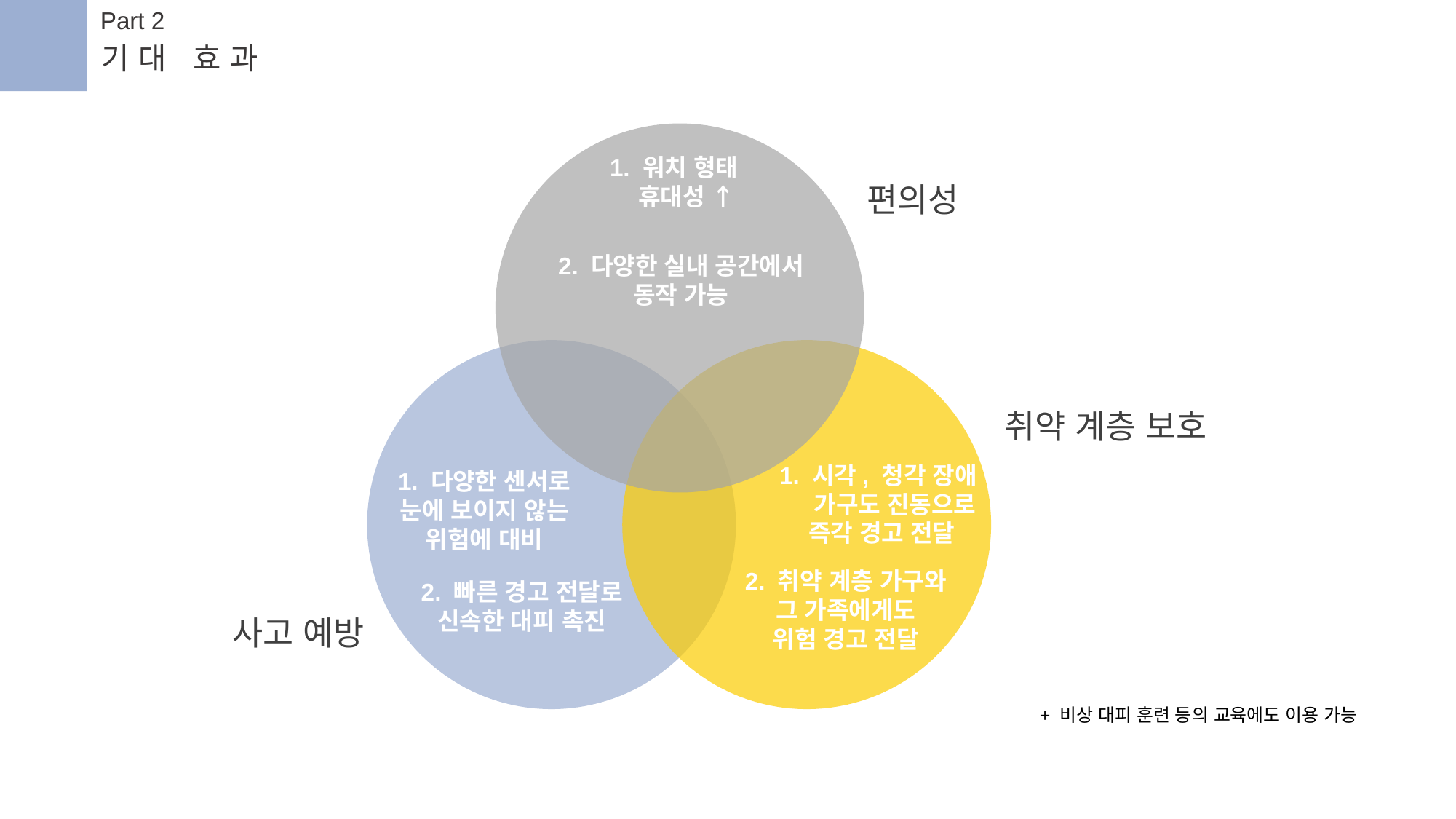

Part 2
기대 효과

1. 워치 형태
   휴대성 ↑
편의성
2. 다양한 실내 공간에서 동작 가능

취약 계층 보호
1. 시각, 청각 장애      가구도 진동으로 즉각 경고 전달
1. 다양한 센서로
눈에 보이지 않는
위험에 대비
2. 취약 계층 가구와 그 가족에게도
위험 경고 전달
2. 빠른 경고 전달로
신속한 대피 촉진
사고 예방
+ 비상 대피 훈련 등의 교육에도 이용 가능